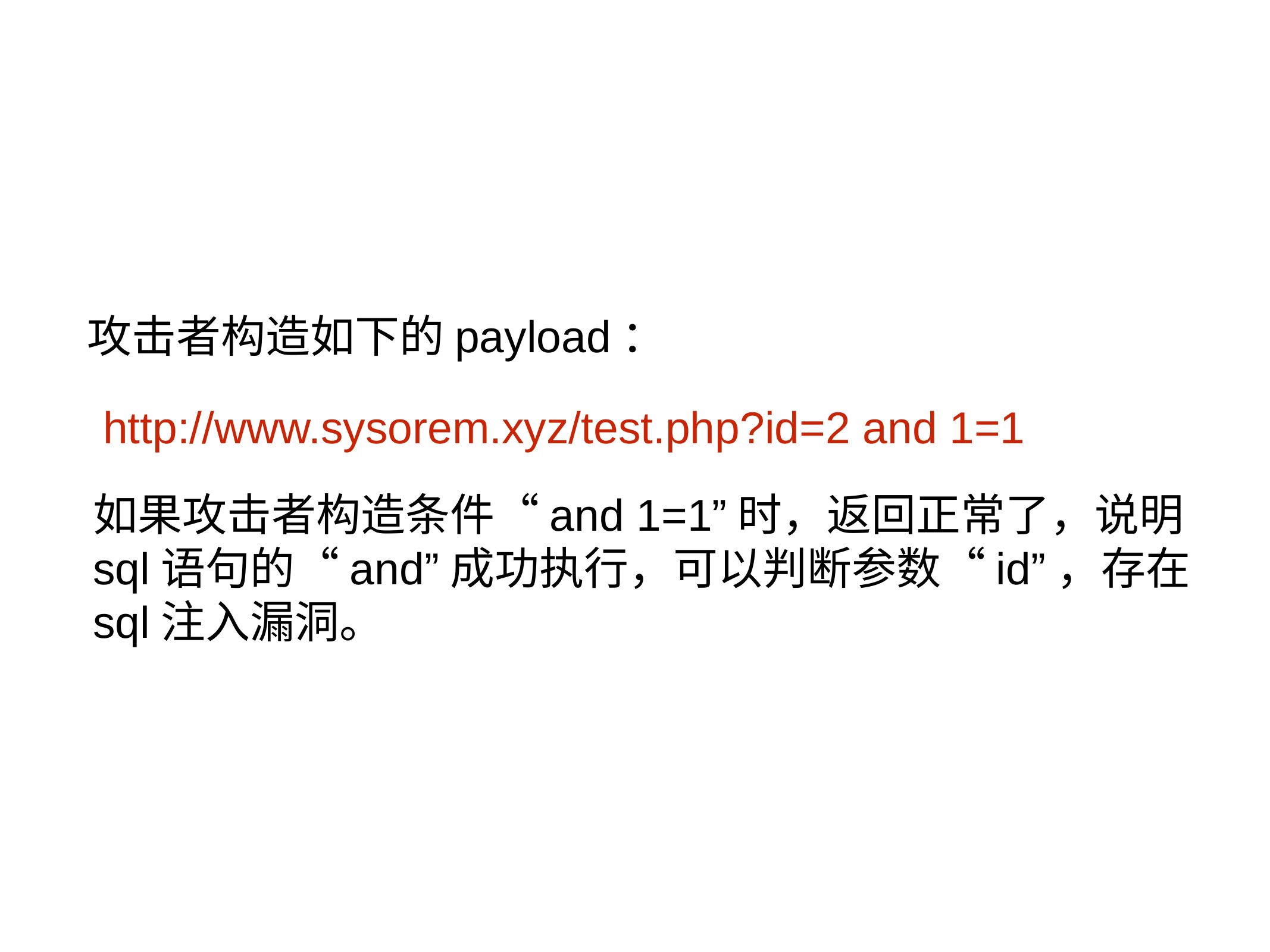

攻击者构造如下的payload：
http://www.sysorem.xyz/test.php?id=2 and 1=1
如果攻击者构造条件“and 1=1”时，返回正常了，说明sql语句的“and”成功执行，可以判断参数“id”，存在sql注入漏洞。